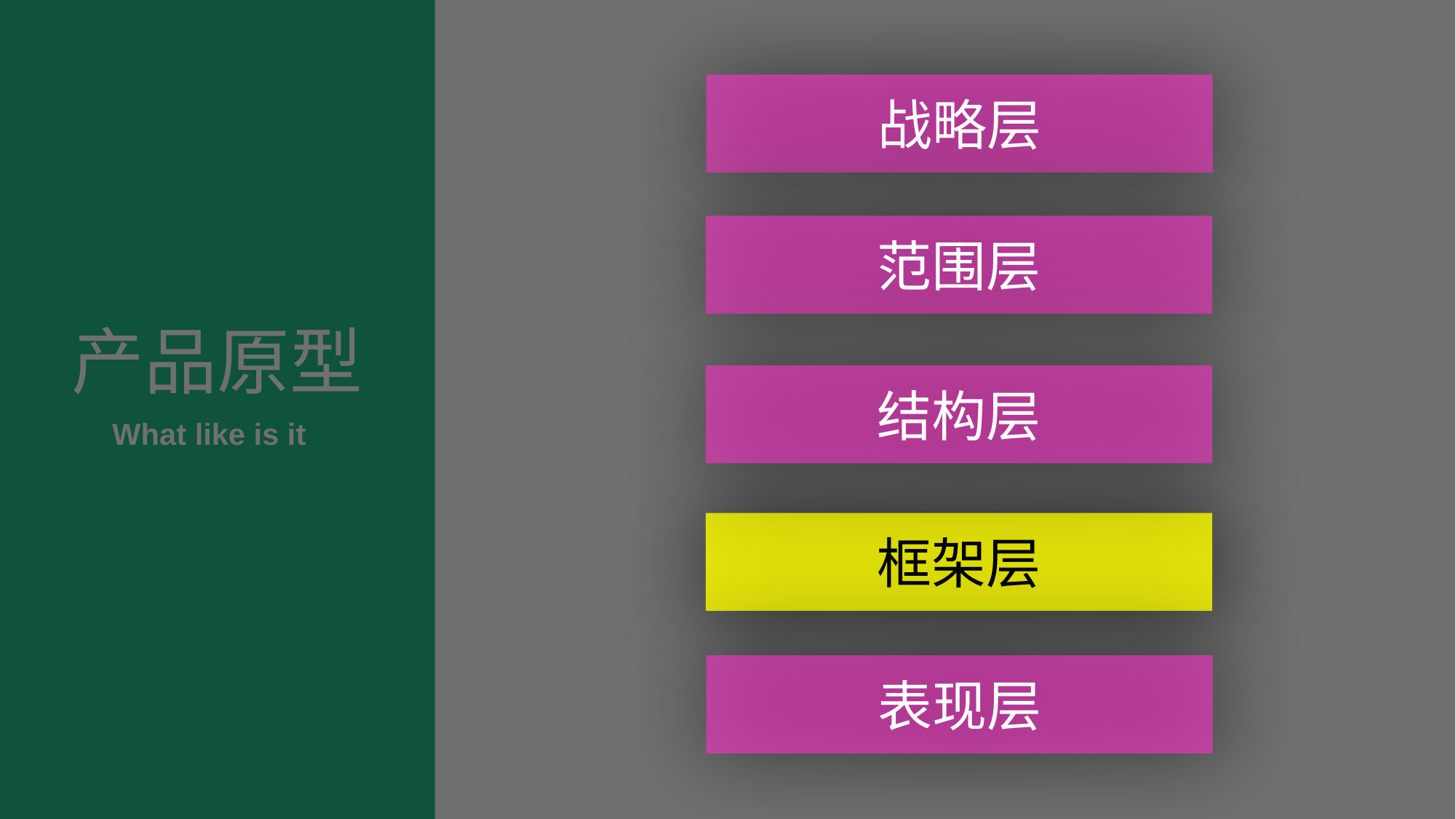

战略层
范围层
产品原型
结构层
What like is it
框架层
表现层